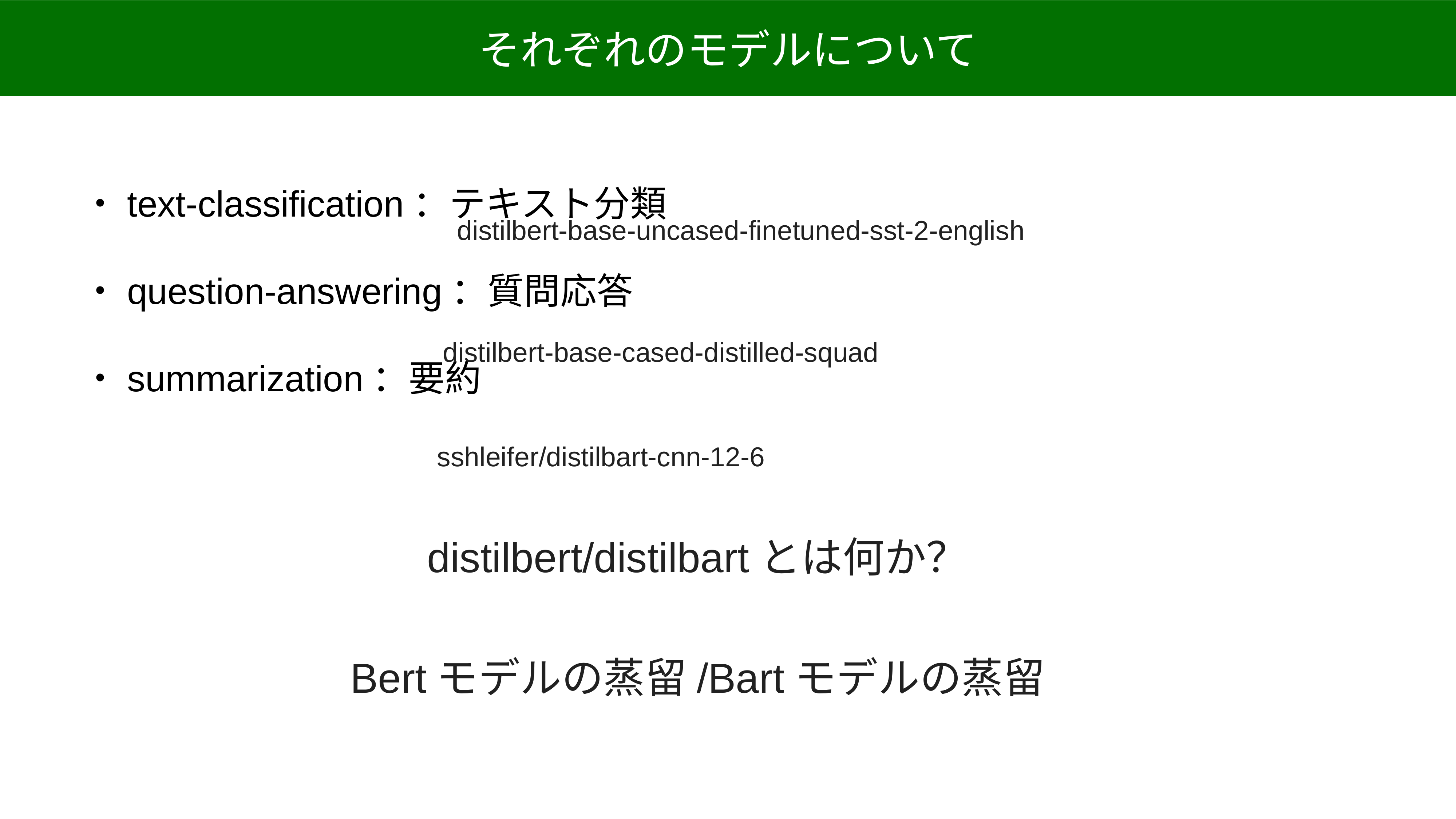

それぞれのモデルについて
・text-classification：テキスト分類

・question-answering：質問応答

・summarization：要約
distilbert-base-uncased-finetuned-sst-2-english
distilbert-base-cased-distilled-squad
sshleifer/distilbart-cnn-12-6
distilbert/distilbartとは何か？
Bertモデルの蒸留/Bartモデルの蒸留
66